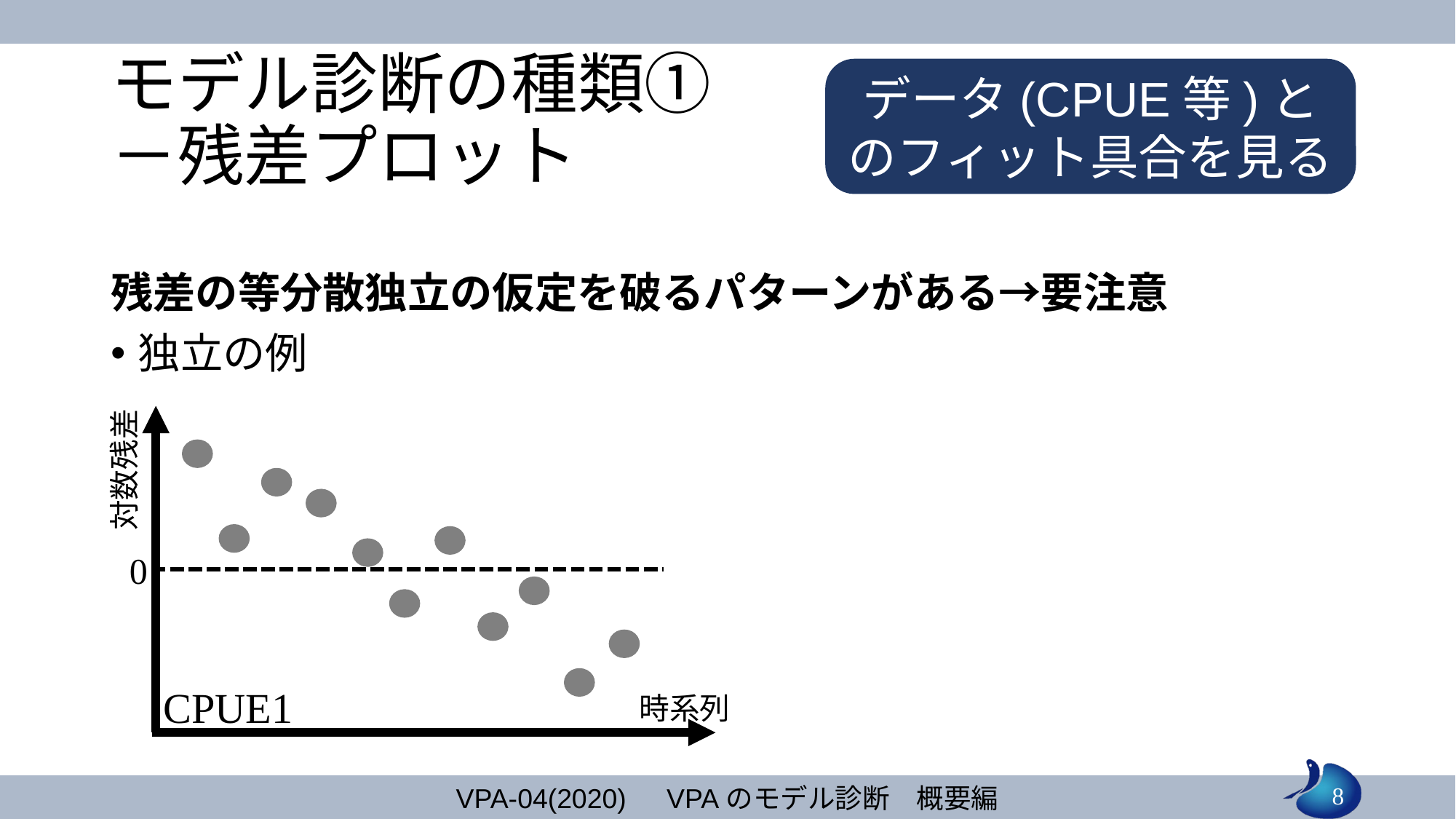

# モデル診断の種類① －残差プロット
データ(CPUE等)とのフィット具合を見る

残差の等分散独立の仮定を破るパターンがある→要注意
独立の例

対数残差

0

CPUE1
時系列
8
VPA-04(2020)　VPAのモデル診断　概要編